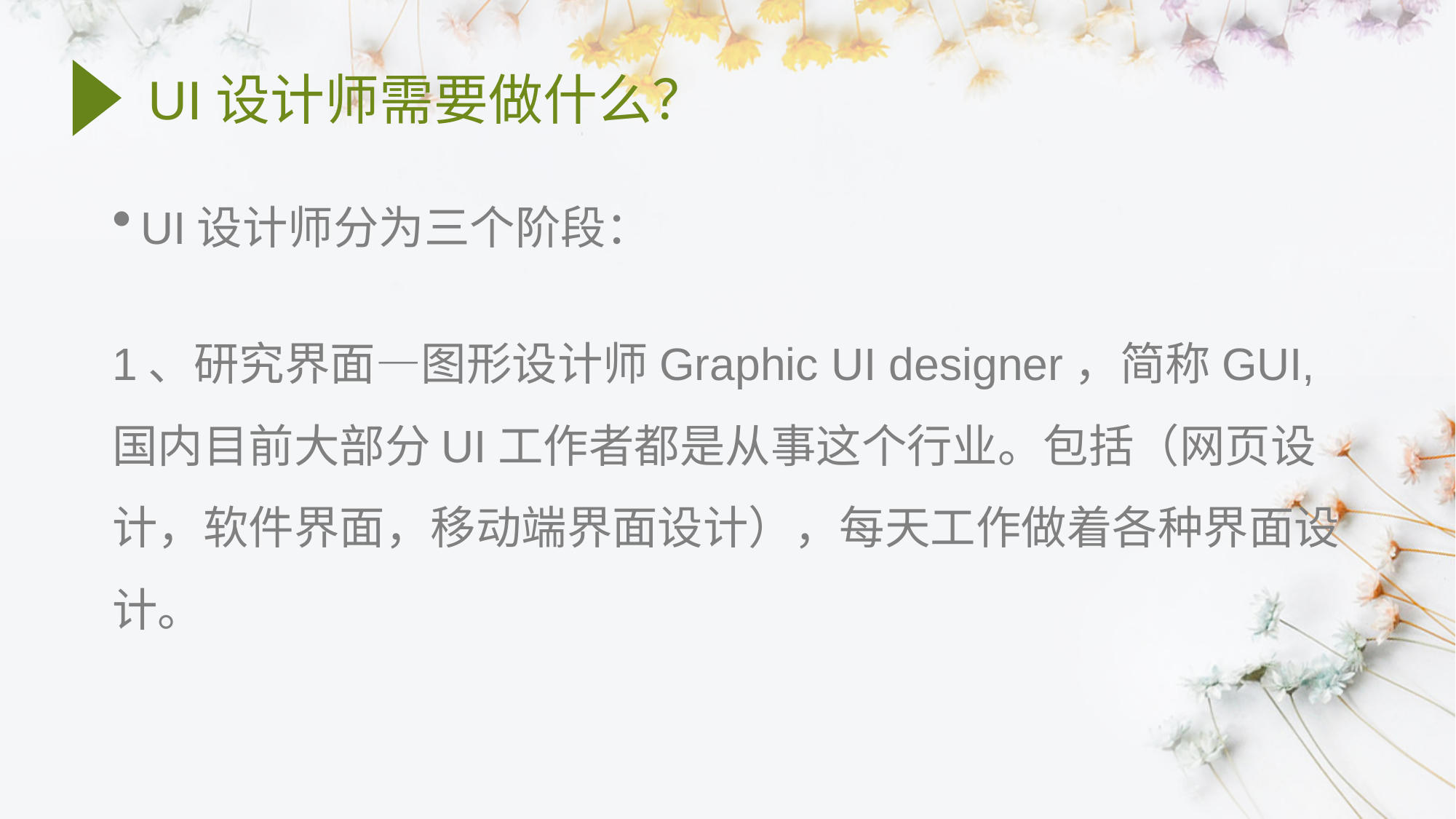

# UI设计师需要做什么？
UI设计师分为三个阶段：

1、研究界面—图形设计师Graphic UI designer，简称GUI,国内目前大部分UI工作者都是从事这个行业。包括（网页设计，软件界面，移动端界面设计），每天工作做着各种界面设计。